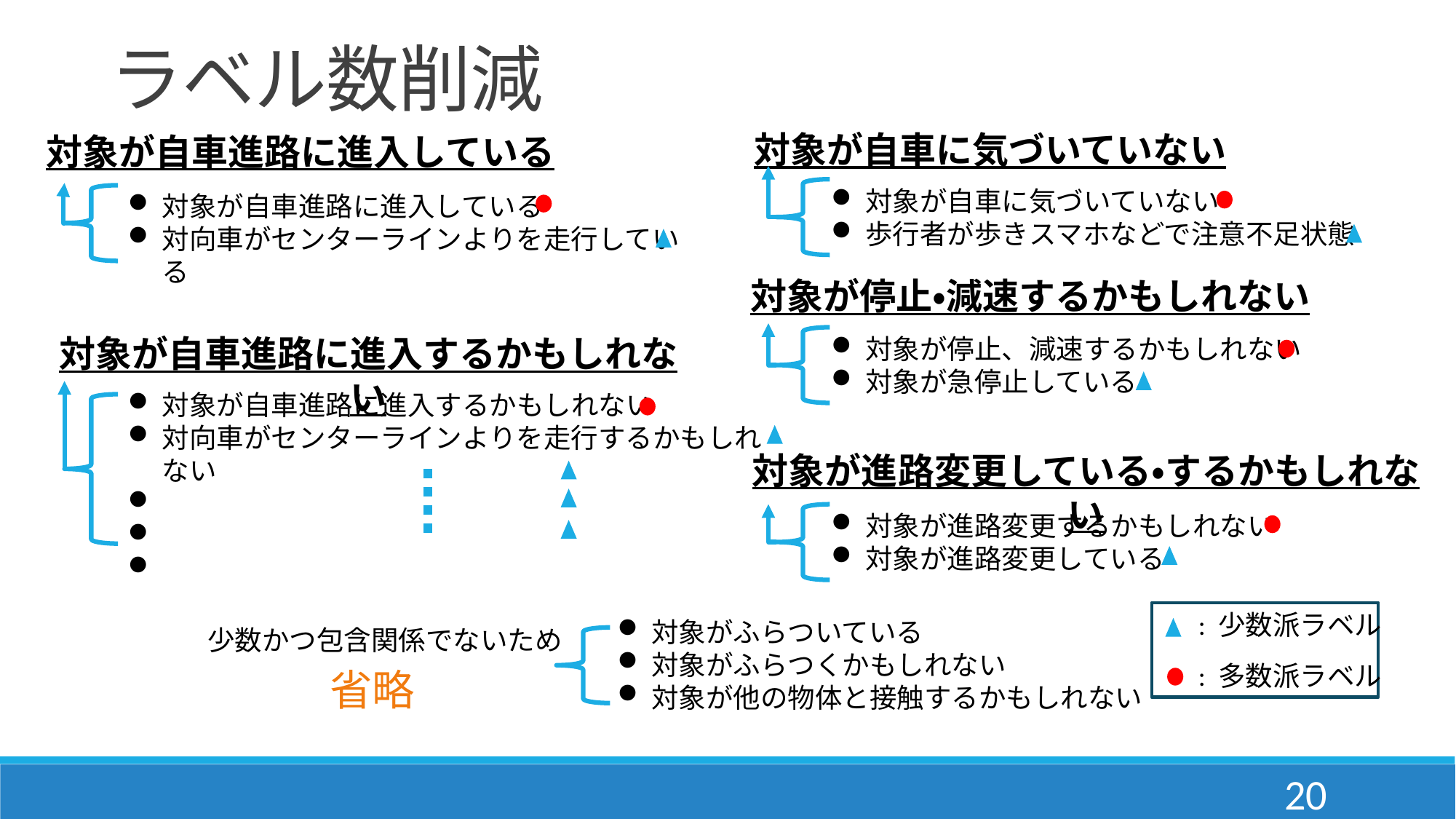

ラベル数削減
対象が自車に気づいていない
対象が自車進路に進入している
対象が自車に気づいていない
歩行者が歩きスマホなどで注意不足状態

対象が自車進路に進入している
対向車がセンターラインよりを走行している

対象が停止・減速するかもしれない
対象が自車進路に進入するかもしれない
対象が停止、減速するかもしれない
対象が急停止している

対象が自車進路に進入するかもしれない
対向車がセンターラインよりを走行するかもしれない

対象が進路変更している・するかもしれない

対象が進路変更するかもしれない
対象が進路変更している

 : 少数派ラベル
対象がふらついている
対象がふらつくかもしれない
対象が他の物体と接触するかもしれない
少数かつ包含関係でないため

 : 多数派ラベル
省略

20